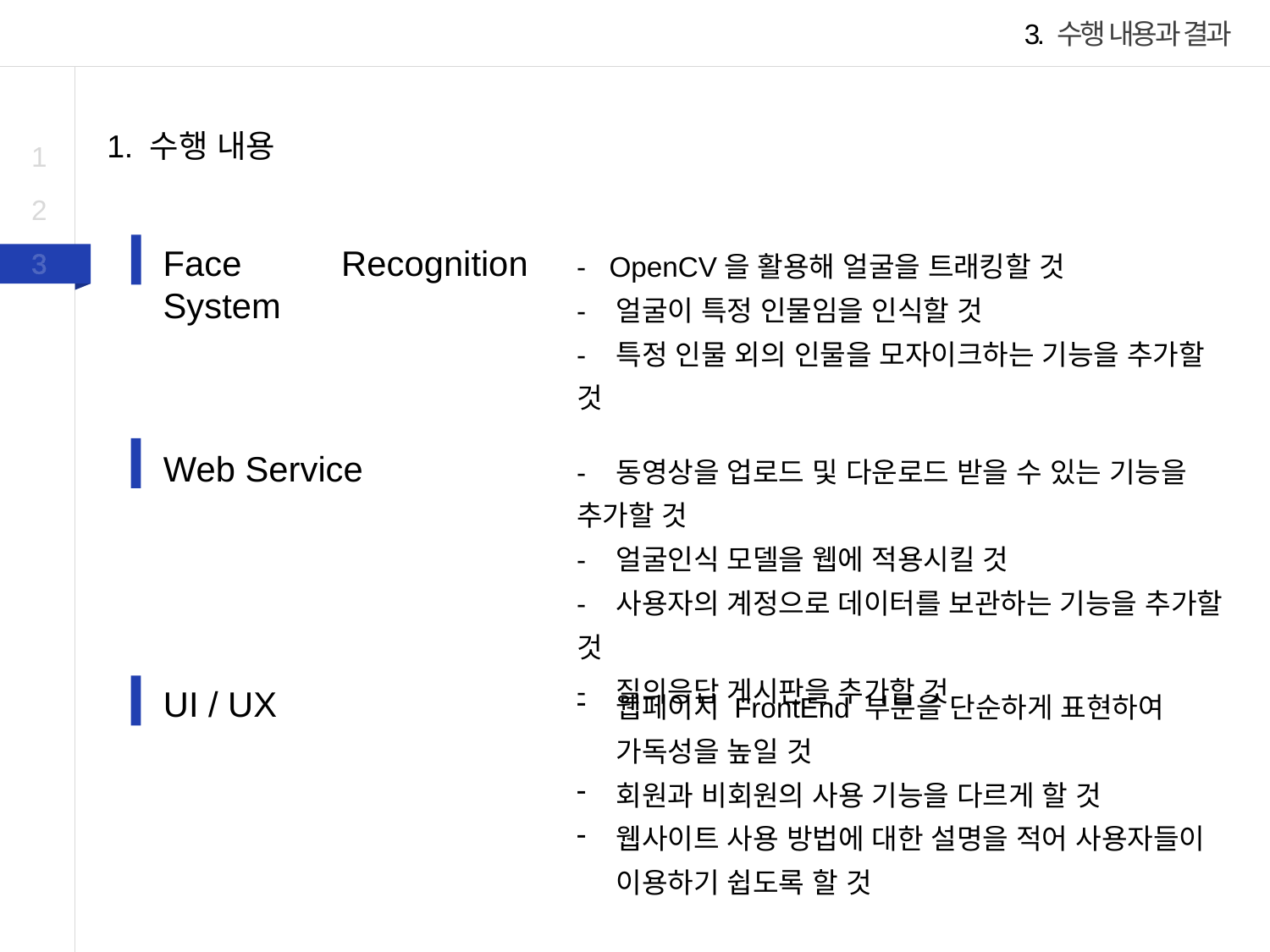

3. 수행 내용과 결과
1. 수행 내용
1
2
-   OpenCV을 활용해 얼굴을 트래킹할 것
-   얼굴이 특정 인물임을 인식할 것
-   특정 인물 외의 인물을 모자이크하는 기능을 추가할 것

Face Recognition System
3

-   동영상을 업로드 및 다운로드 받을 수 있는 기능을 추가할 것
-   얼굴인식 모델을 웹에 적용시킬 것
-   사용자의 계정으로 데이터를 보관하는 기능을 추가할 것
-   질의응답 게시판을 추가할 것

Web Service
웹페이지 FrontEnd 부분을 단순하게 표현하여 가독성을 높일 것
회원과 비회원의 사용 기능을 다르게 할 것
웹사이트 사용 방법에 대한 설명을 적어 사용자들이 이용하기 쉽도록 할 것

UI / UX